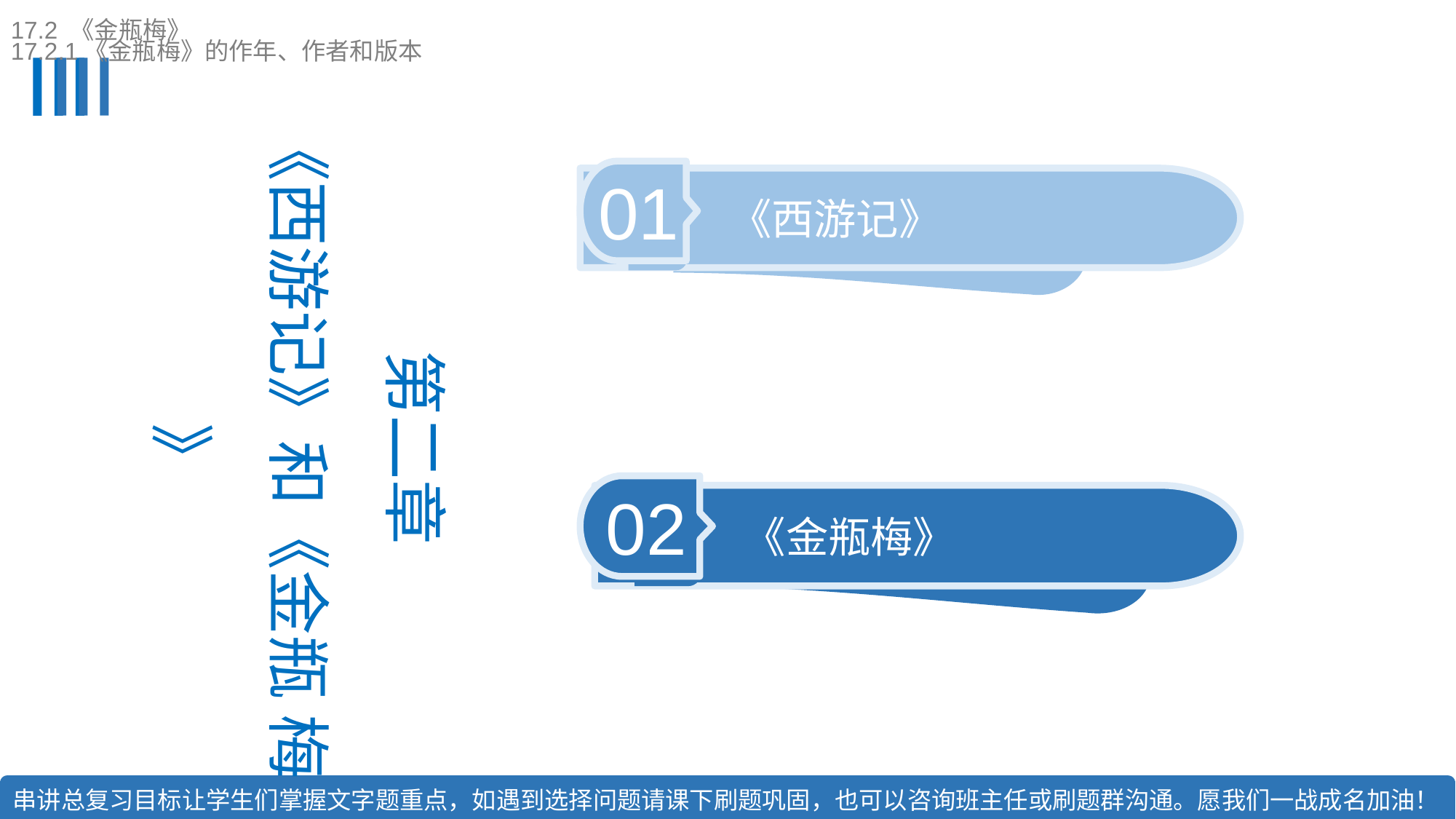

17.2 《金瓶梅》
17.2.1《金瓶梅》的作年、作者和版本
第二章
《西游记》和《金瓶 梅 》
01
《西游记》

02
《金瓶梅》